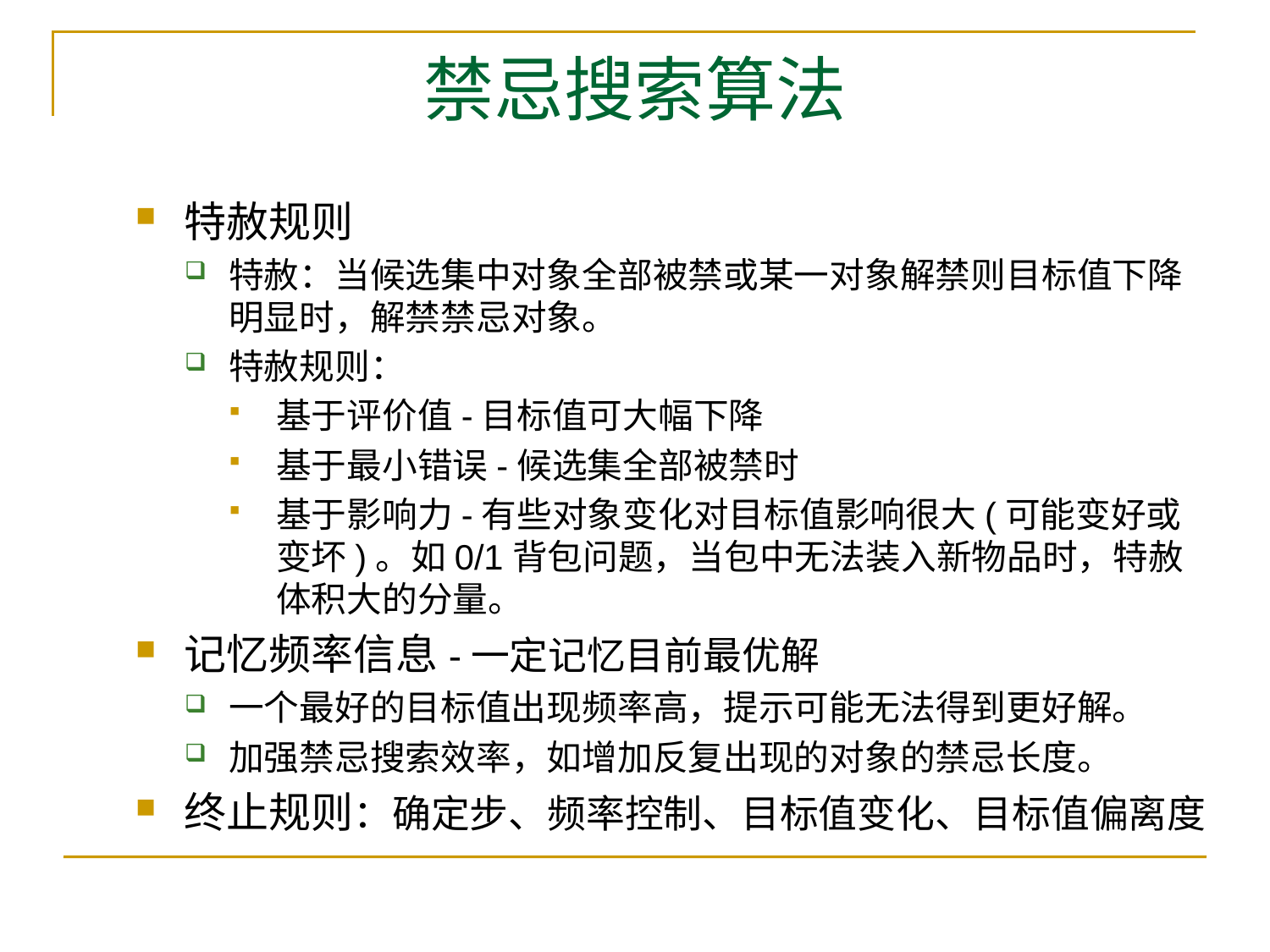

# 禁忌搜索算法
特赦规则
特赦：当候选集中对象全部被禁或某一对象解禁则目标值下降明显时，解禁禁忌对象。
特赦规则：
基于评价值-目标值可大幅下降
基于最小错误-候选集全部被禁时
基于影响力-有些对象变化对目标值影响很大(可能变好或变坏)。如0/1背包问题，当包中无法装入新物品时，特赦体积大的分量。
记忆频率信息-一定记忆目前最优解
一个最好的目标值出现频率高，提示可能无法得到更好解。
加强禁忌搜索效率，如增加反复出现的对象的禁忌长度。
终止规则：确定步、频率控制、目标值变化、目标值偏离度